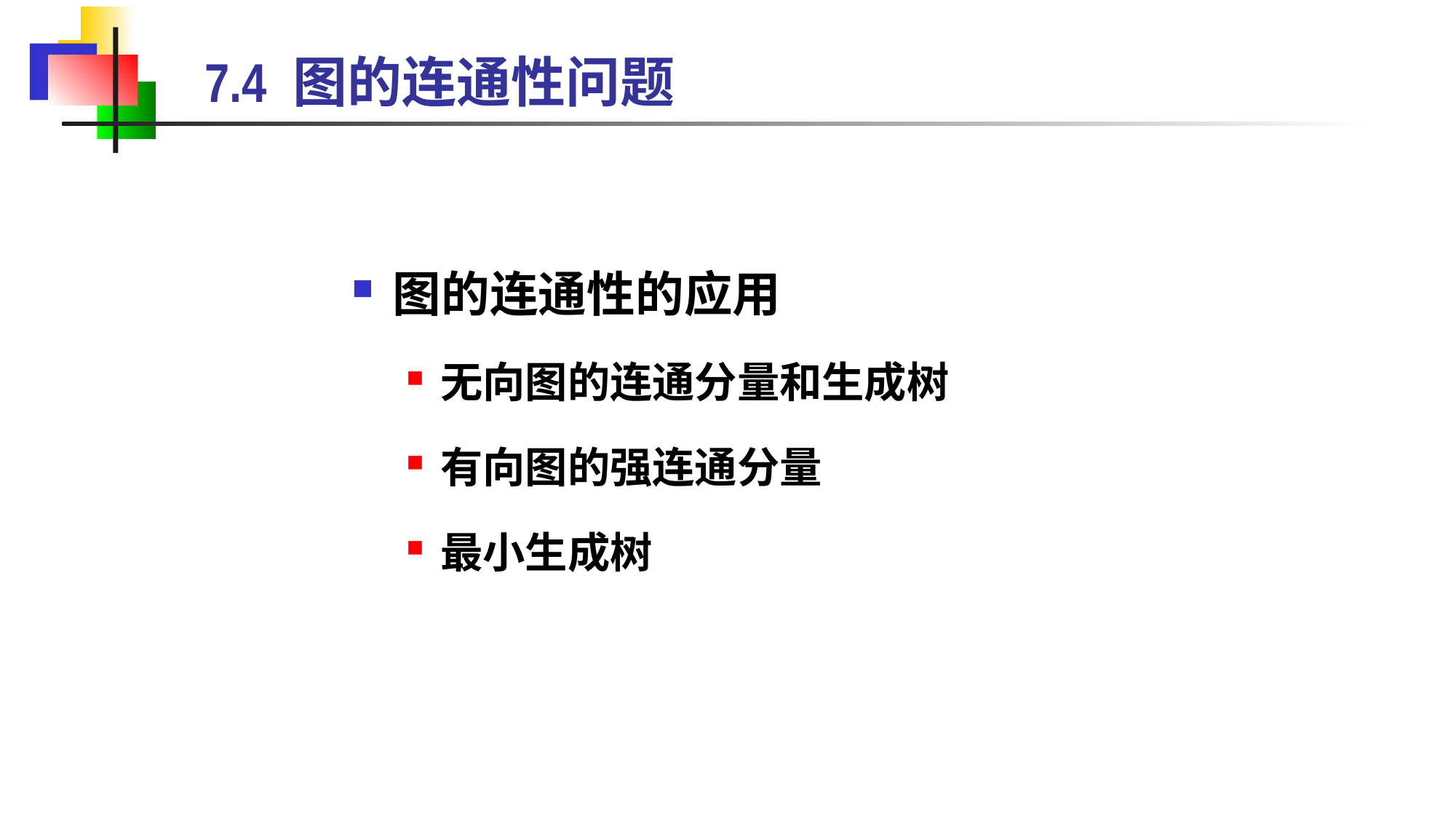

# 7.4 图的连通性问题
图的连通性的应用
无向图的连通分量和生成树
有向图的强连通分量
最小生成树